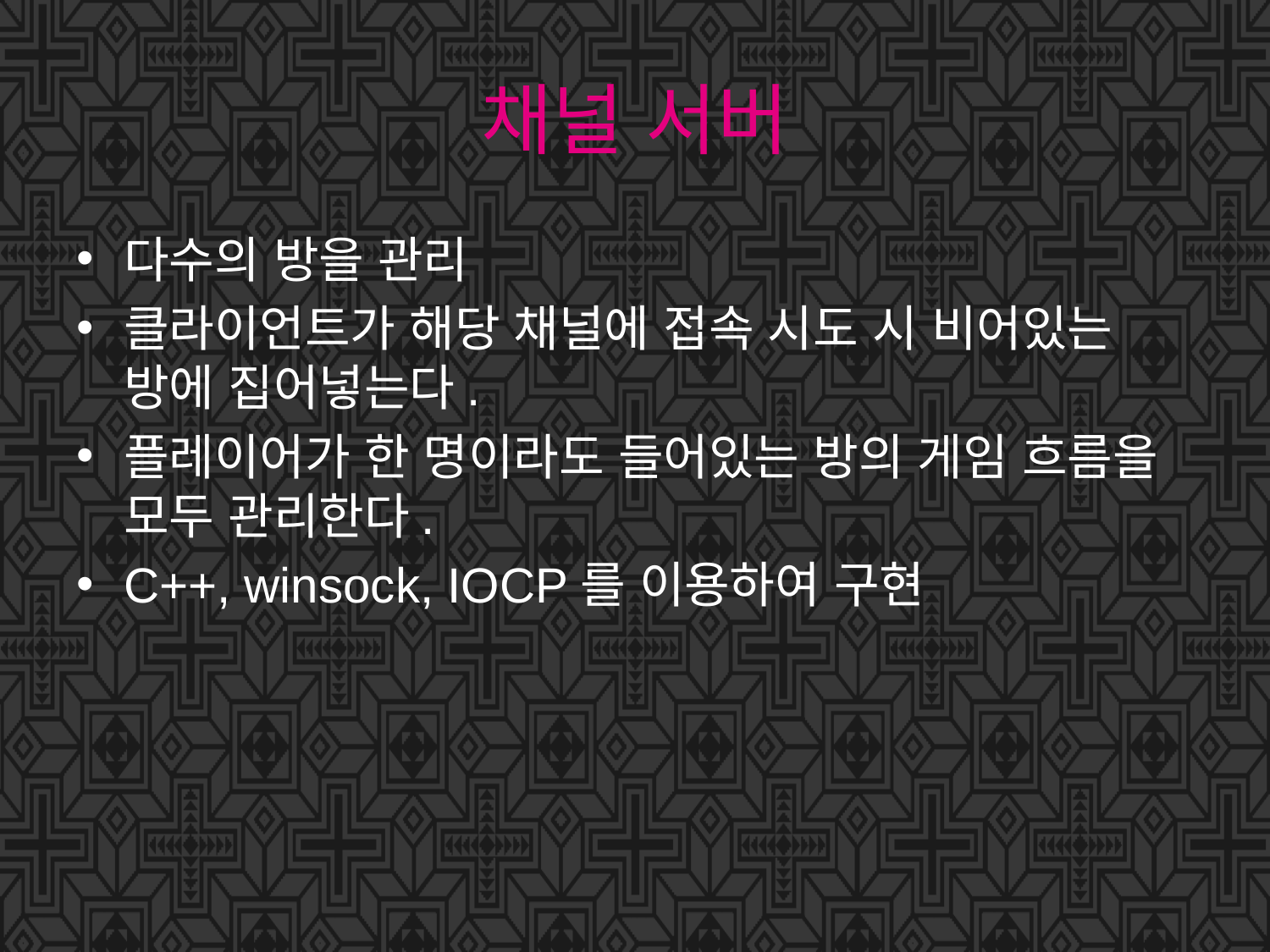

# 채널 서버
다수의 방을 관리
클라이언트가 해당 채널에 접속 시도 시 비어있는 방에 집어넣는다.
플레이어가 한 명이라도 들어있는 방의 게임 흐름을 모두 관리한다.
C++, winsock, IOCP를 이용하여 구현